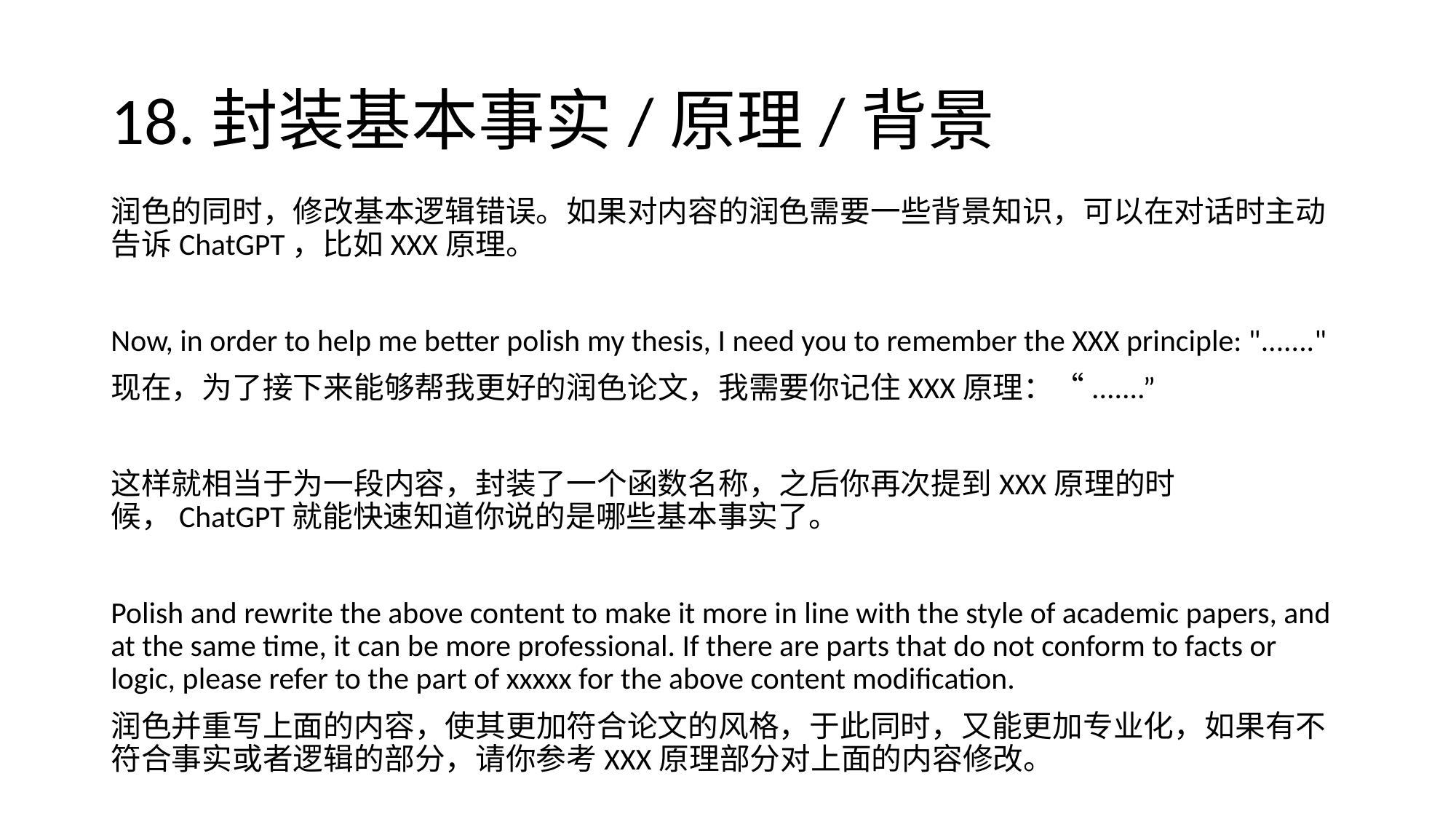

# 18.封装基本事实/原理/背景
润色的同时，修改基本逻辑错误。如果对内容的润色需要一些背景知识，可以在对话时主动告诉ChatGPT，比如XXX原理。

Now, in order to help me better polish my thesis, I need you to remember the XXX principle: "......."
现在，为了接下来能够帮我更好的润色论文，我需要你记住XXX原理：“.......”

这样就相当于为一段内容，封装了一个函数名称，之后你再次提到XXX原理的时候，ChatGPT就能快速知道你说的是哪些基本事实了。

Polish and rewrite the above content to make it more in line with the style of academic papers, and at the same time, it can be more professional. If there are parts that do not conform to facts or logic, please refer to the part of xxxxx for the above content modification.
润色并重写上面的内容，使其更加符合论文的风格，于此同时，又能更加专业化，如果有不符合事实或者逻辑的部分，请你参考XXX原理部分对上面的内容修改。